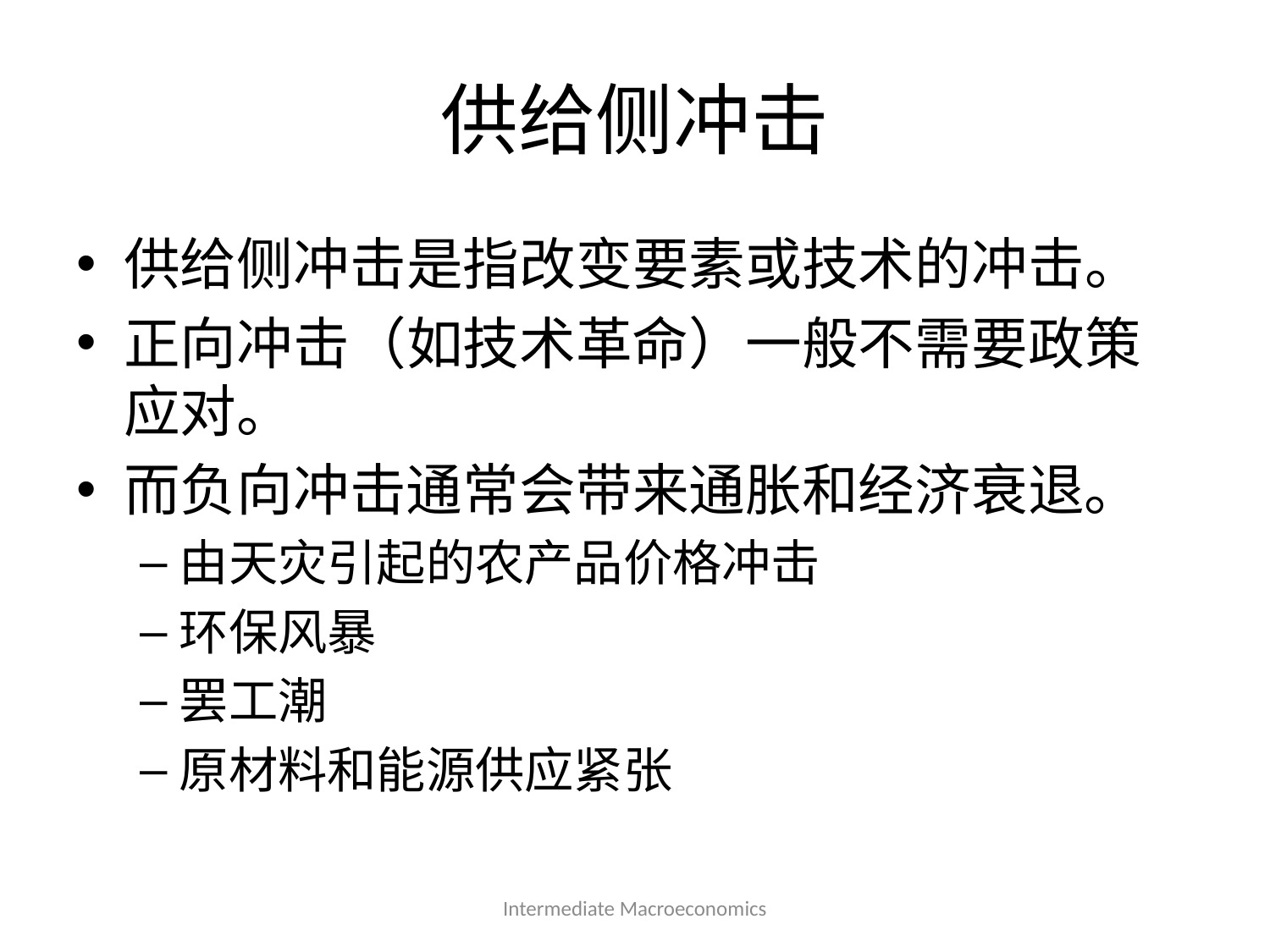

# 供给侧冲击
供给侧冲击是指改变要素或技术的冲击。
正向冲击（如技术革命）一般不需要政策应对。
而负向冲击通常会带来通胀和经济衰退。
由天灾引起的农产品价格冲击
环保风暴
罢工潮
原材料和能源供应紧张
Intermediate Macroeconomics